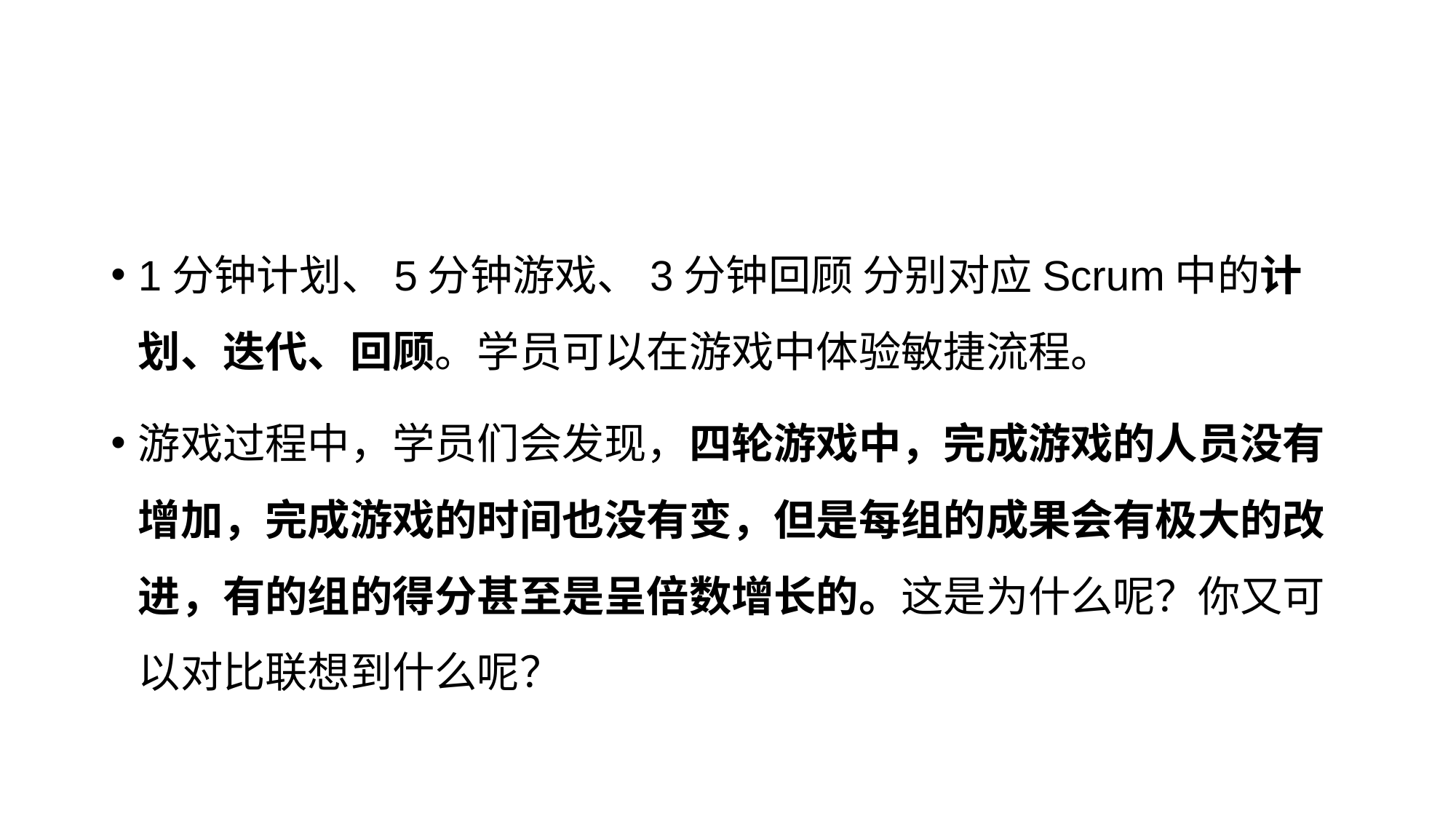

#
1分钟计划、5分钟游戏、3分钟回顾 分别对应Scrum中的计划、迭代、回顾。学员可以在游戏中体验敏捷流程。
游戏过程中，学员们会发现，四轮游戏中，完成游戏的人员没有增加，完成游戏的时间也没有变，但是每组的成果会有极大的改进，有的组的得分甚至是呈倍数增长的。这是为什么呢？你又可以对比联想到什么呢？